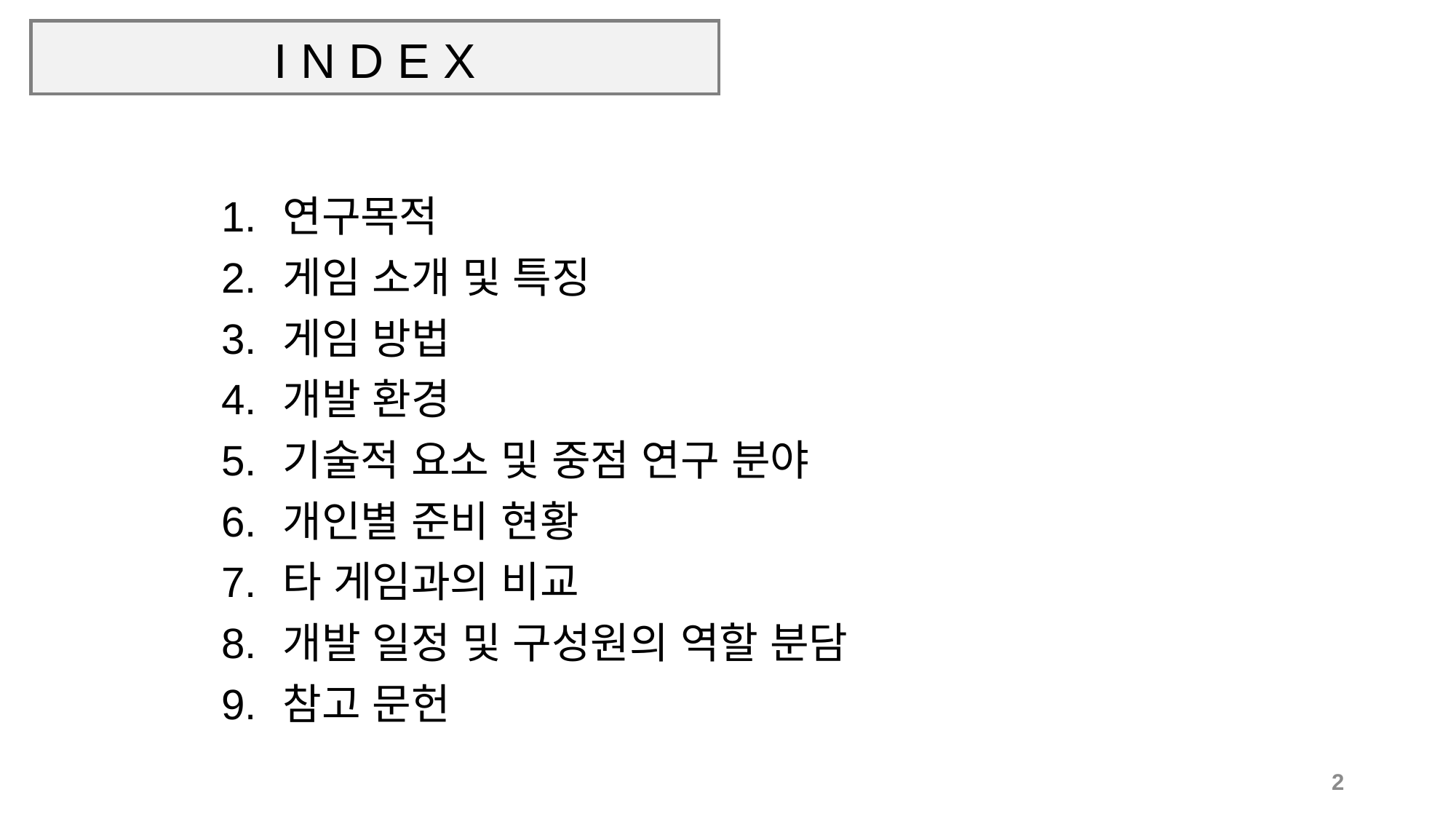

# I N D E X
연구목적
게임 소개 및 특징
게임 방법
개발 환경
기술적 요소 및 중점 연구 분야
개인별 준비 현황
타 게임과의 비교
개발 일정 및 구성원의 역할 분담
참고 문헌
2